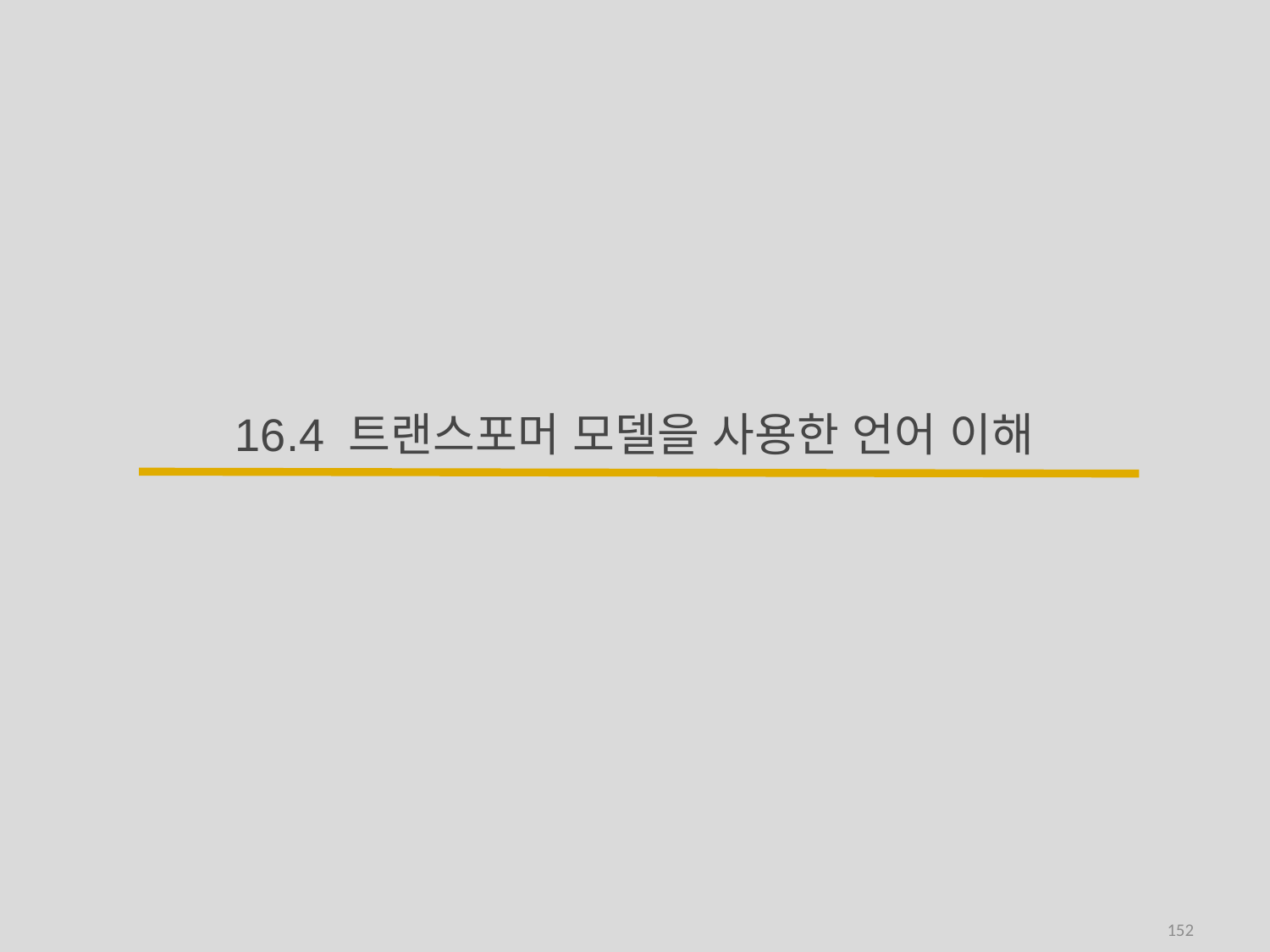

# 16.4 트랜스포머 모델을 사용한 언어 이해
152